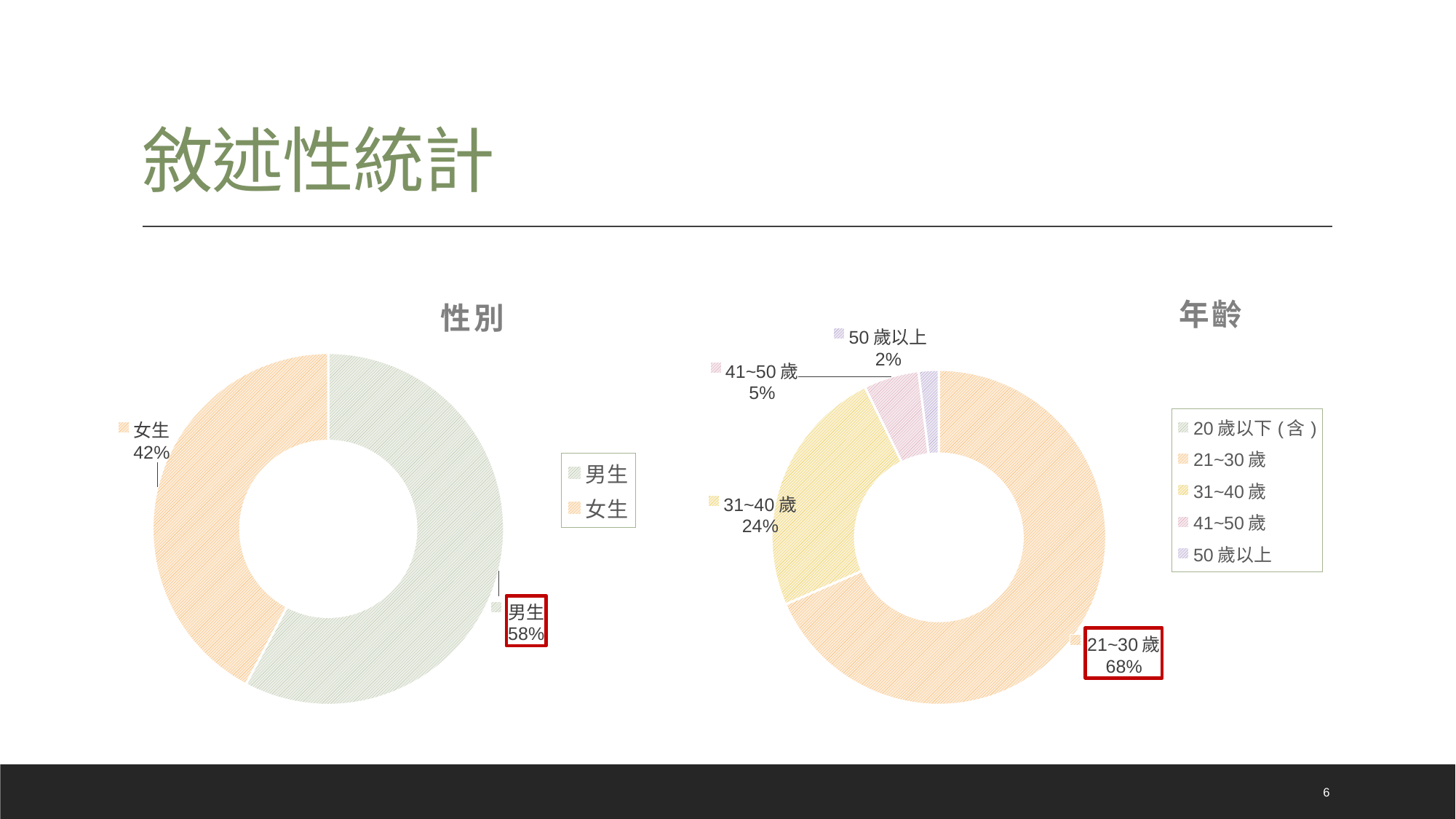

# 敘述性統計

### Chart: 性別

| Category | 次數 |
|---|---|
| 男生 | 119.0 |
| 女生 | 87.0 |

### Chart: 年齡

| Category | 次數 |
|---|---|
| 20歲以下(含) | 0.0 |
| 21~30歲 | 141.0 |
| 31~40歲 | 50.0 |
| 41~50歲 | 11.0 |
| 50歲以上 | 4.0 |
6